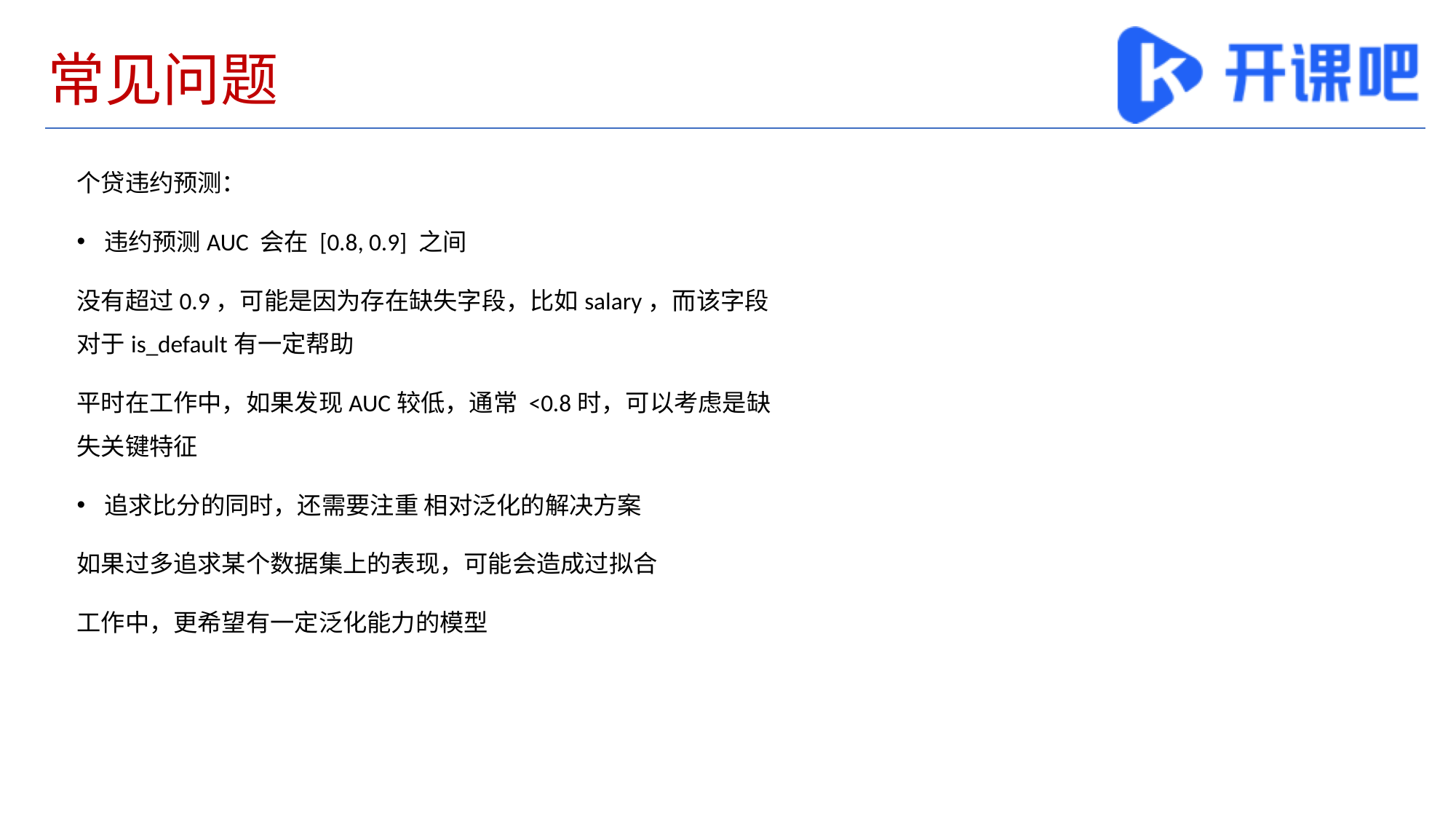

# 常见问题
个贷违约预测：
违约预测AUC 会在 [0.8, 0.9] 之间
没有超过0.9，可能是因为存在缺失字段，比如salary，而该字段对于is_default有一定帮助
平时在工作中，如果发现AUC较低，通常 <0.8时，可以考虑是缺失关键特征
追求比分的同时，还需要注重 相对泛化的解决方案
如果过多追求某个数据集上的表现，可能会造成过拟合
工作中，更希望有一定泛化能力的模型